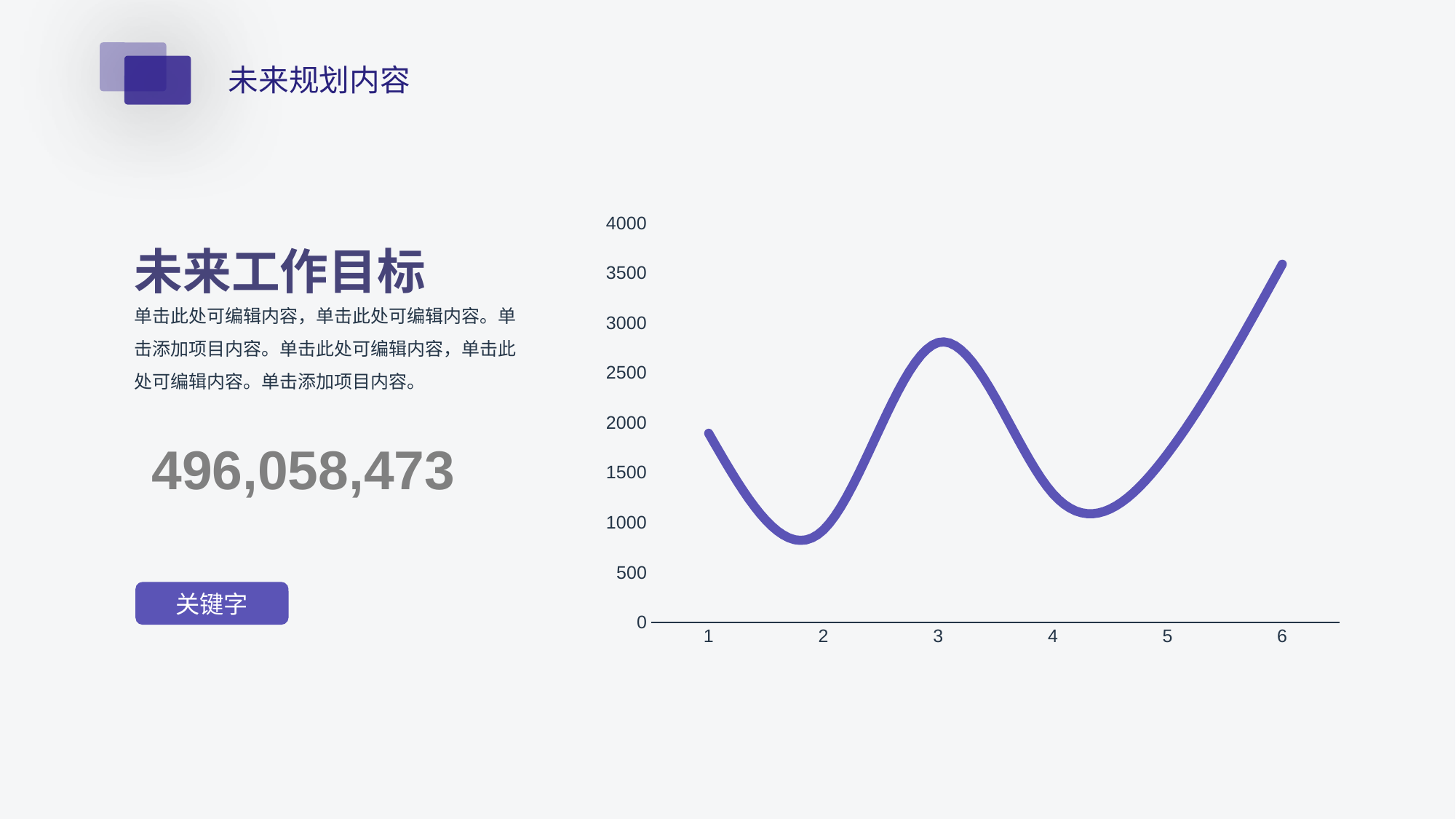

未来规划内容

### Chart

| Category | 系列 1 |
|---|---|
| 1 | 1895.0 |
| 2 | 926.0 |
| 3 | 2805.0 |
| 4 | 1290.0 |
| 5 | 1690.0 |
| 6 | 3590.0 |
未来工作目标
单击此处可编辑内容，单击此处可编辑内容。单击添加项目内容。单击此处可编辑内容，单击此处可编辑内容。单击添加项目内容。
496,058,473
关键字